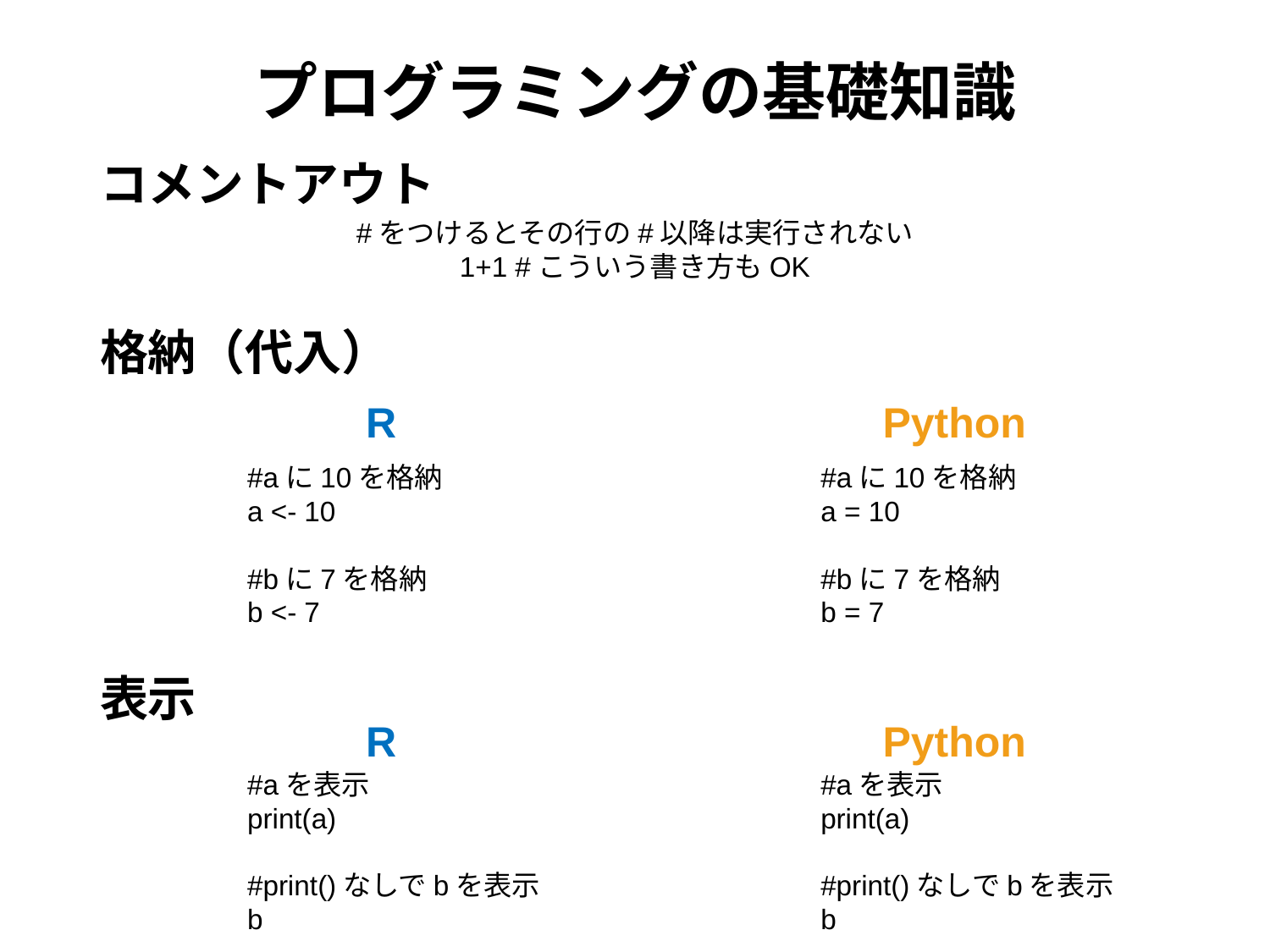

# プログラミングの基礎知識
コメントアウト
#をつけるとその行の#以降は実行されない
1+1 #こういう書き方もOK
格納（代入）
Python
R
#aに10を格納
a <- 10

#bに7を格納
b <- 7
#aに10を格納
a = 10

#bに7を格納
b = 7
表示
Python
R
#aを表示
print(a)

#print()なしでbを表示
b
#aを表示
print(a)

#print()なしでbを表示
b